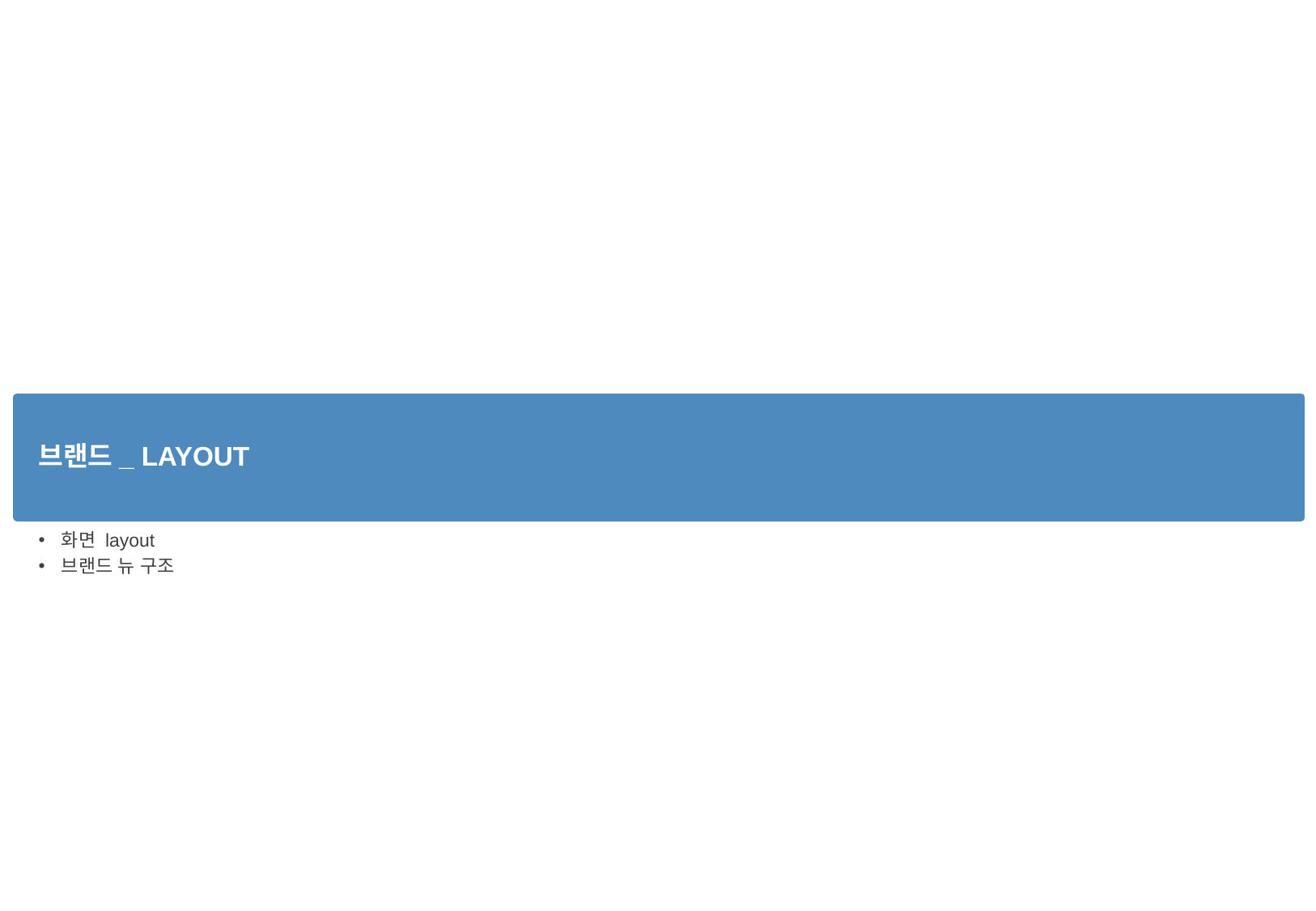

# 브랜드_ layout
화면 layout
브랜드 뉴 구조